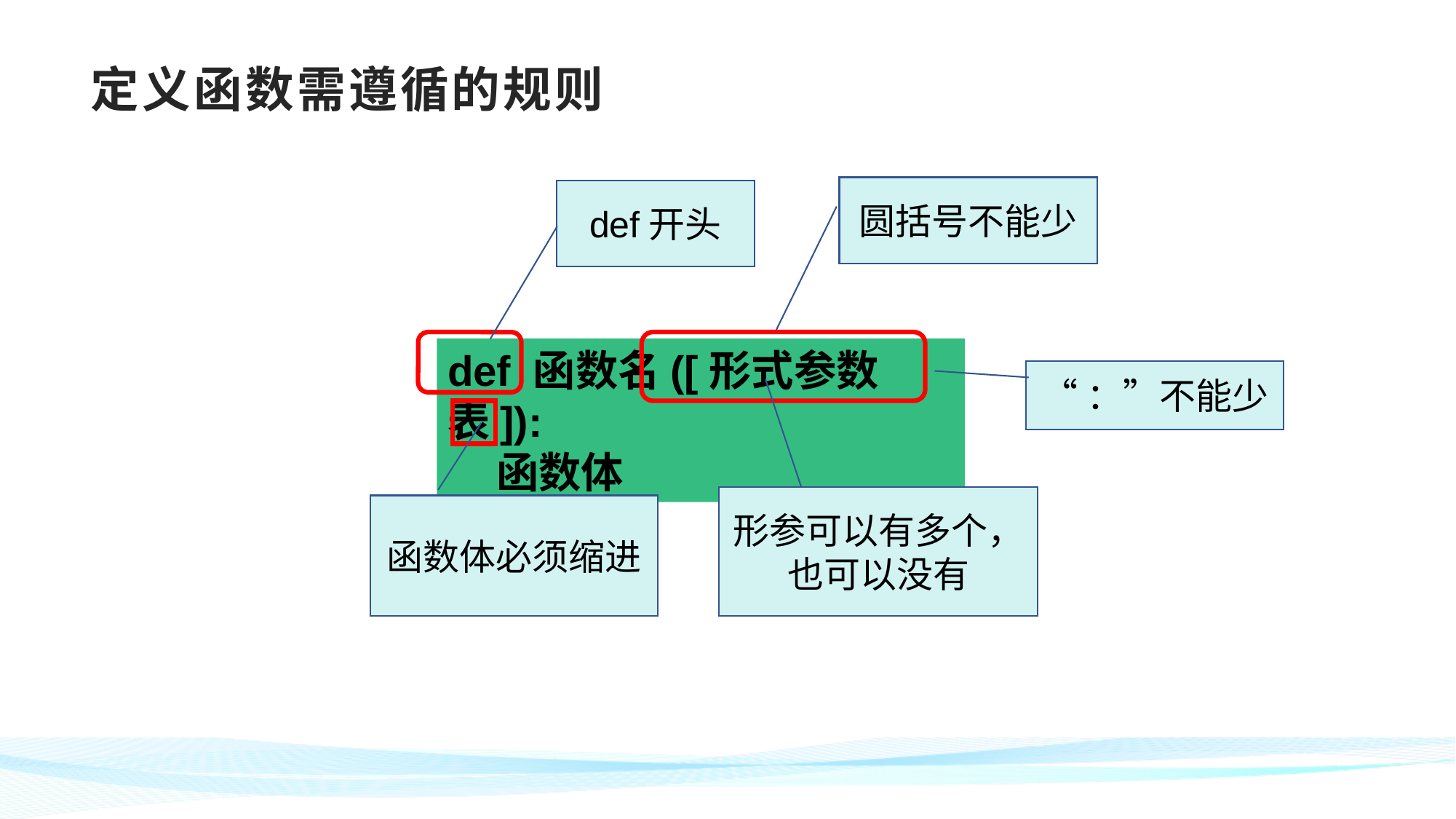

# 定义函数需遵循的规则
圆括号不能少
def开头

def 函数名([形式参数表]):
    函数体
“：”不能少

形参可以有多个，也可以没有
函数体必须缩进